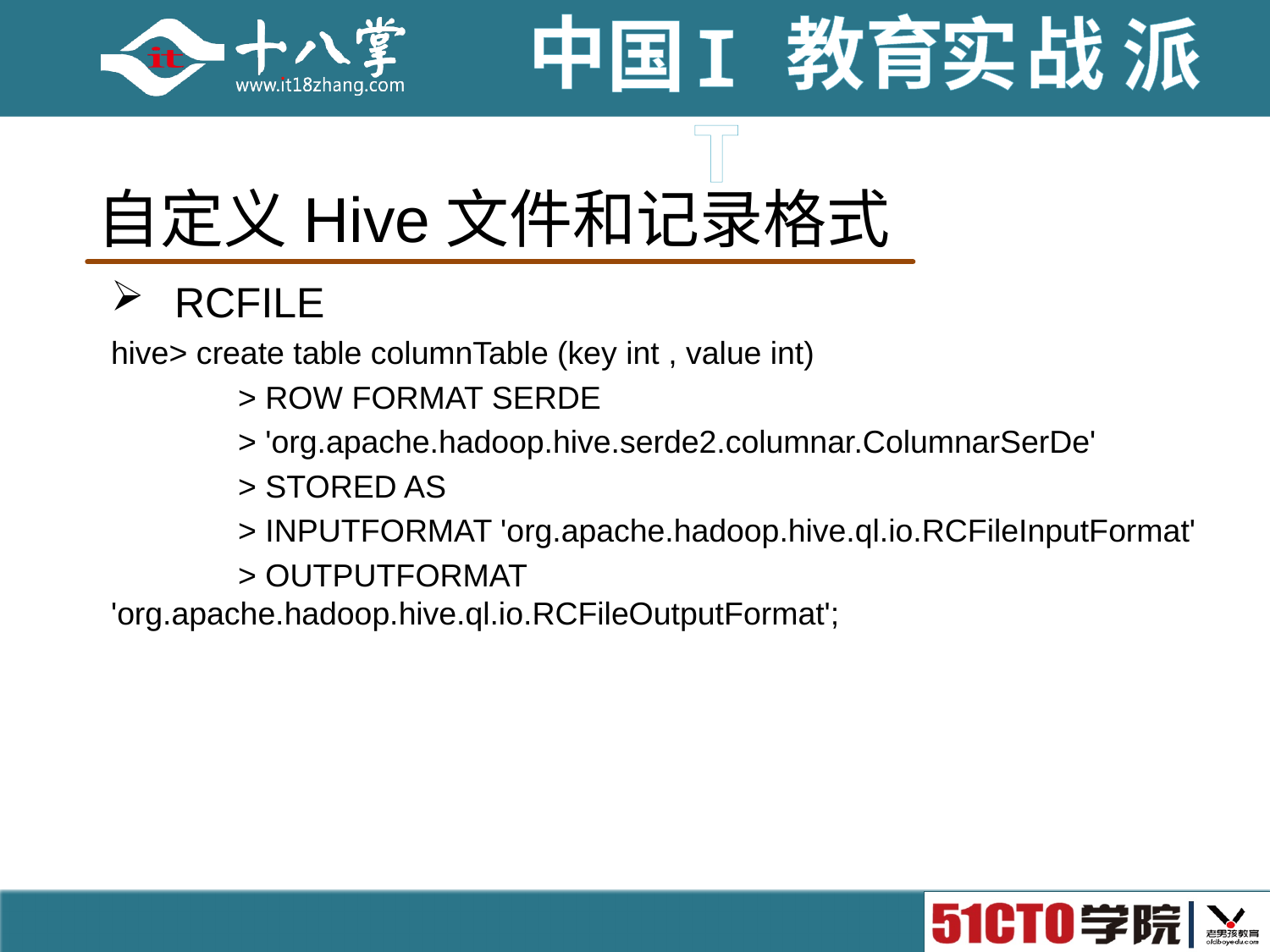

# 自定义Hive文件和记录格式
RCFILE
hive> create table columnTable (key int , value int)
	> ROW FORMAT SERDE
	> 'org.apache.hadoop.hive.serde2.columnar.ColumnarSerDe'
	> STORED AS
	> INPUTFORMAT 'org.apache.hadoop.hive.ql.io.RCFileInputFormat'
	> OUTPUTFORMAT 'org.apache.hadoop.hive.ql.io.RCFileOutputFormat';